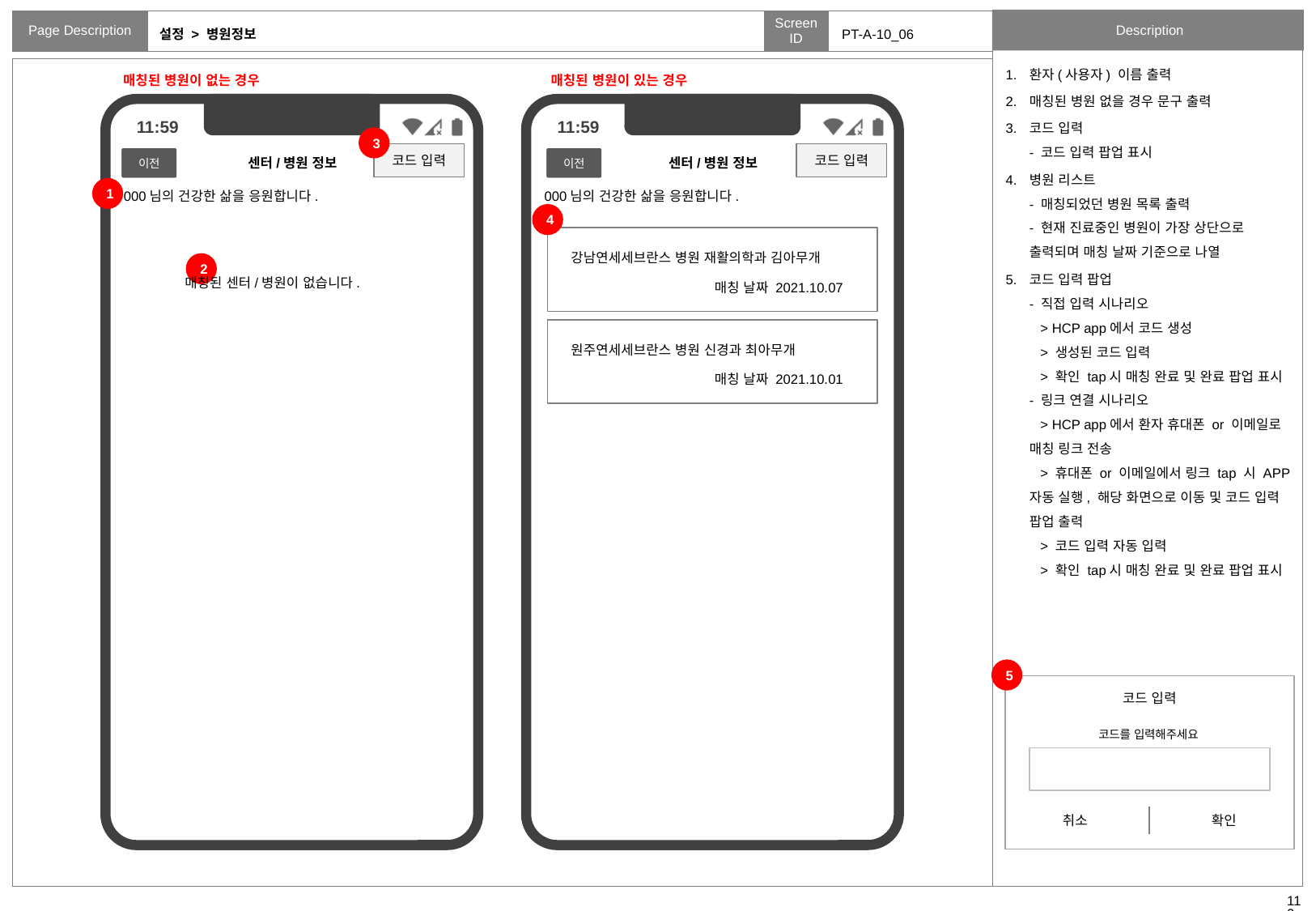

# 설정 > 병원정보
PT-A-10_06
환자(사용자) 이름 출력
매칭된 병원 없을 경우 문구 출력
코드 입력
- 코드 입력 팝업 표시
병원 리스트
- 매칭되었던 병원 목록 출력
- 현재 진료중인 병원이 가장 상단으로 출력되며 매칭 날짜 기준으로 나열
코드 입력 팝업
- 직접 입력 시나리오
  > HCP app에서 코드 생성
  > 생성된 코드 입력
  > 확인 tap시 매칭 완료 및 완료 팝업 표시
- 링크 연결 시나리오
  > HCP app에서 환자 휴대폰 or 이메일로 매칭 링크 전송
  > 휴대폰 or 이메일에서 링크 tap 시 APP 자동 실행, 해당 화면으로 이동 및 코드 입력 팝업 출력
  > 코드 입력 자동 입력
  > 확인 tap시 매칭 완료 및 완료 팝업 표시
매칭된 병원이 없는 경우
매칭된 병원이 있는 경우
3
코드 입력
코드 입력
이전
이전
센터/병원 정보
<
센터/병원 정보
000님의 건강한 삶을 응원합니다.

강남연세세브란스 병원 재활의학과 김아무개
매칭 날짜 2021.10.07
<
1
000님의 건강한 삶을 응원합니다.
4
2
매칭된 센터/병원이 없습니다.

원주연세세브란스 병원 신경과 최아무개
매칭 날짜 2021.10.01
5

코드 입력
코드를 입력해주세요
취소
확인